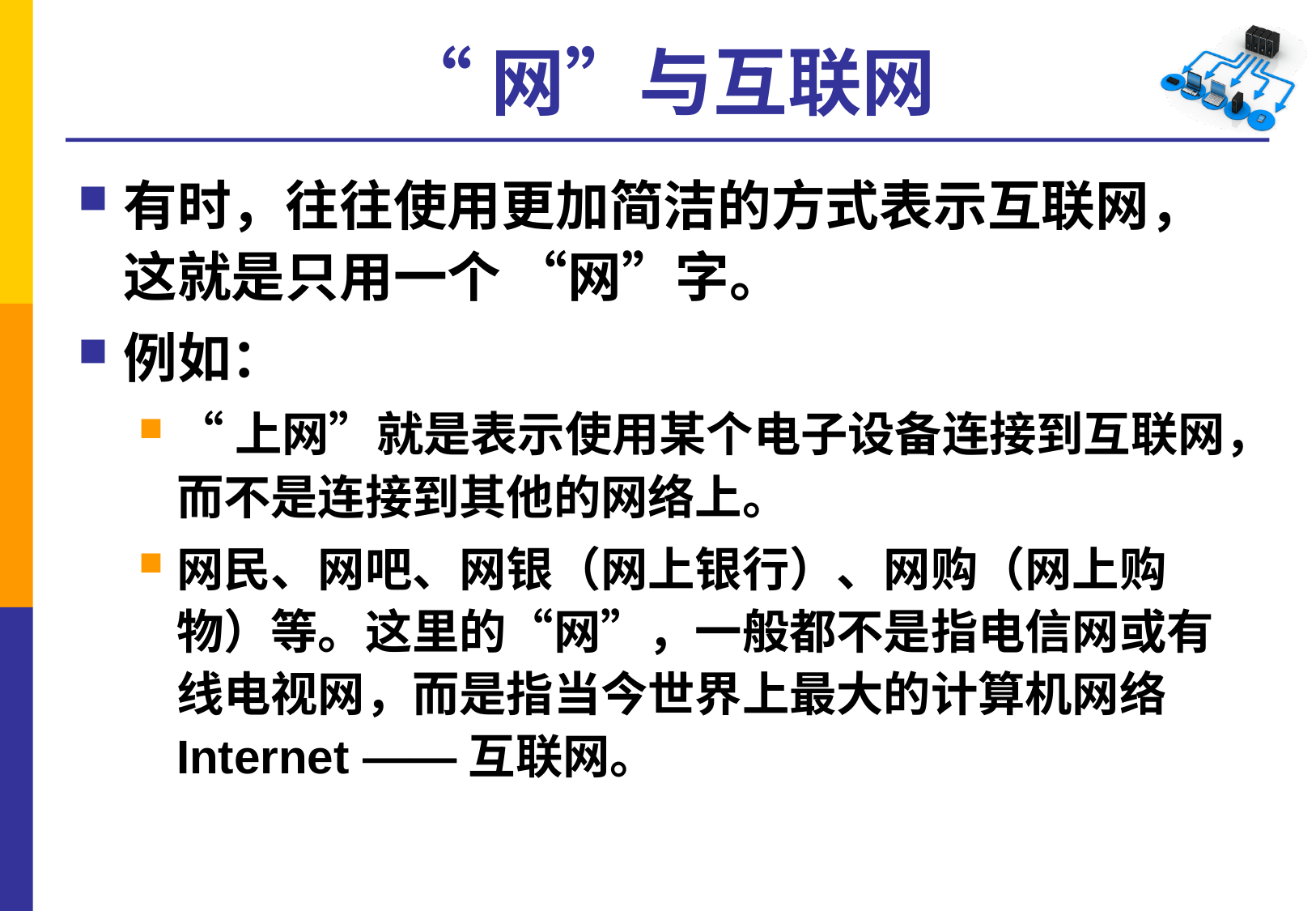

# “网”与互联网
有时，往往使用更加简洁的方式表示互联网，这就是只用一个 “网”字。
例如：
“上网”就是表示使用某个电子设备连接到互联网，而不是连接到其他的网络上。
网民、网吧、网银（网上银行）、网购（网上购物）等。这里的“网”，一般都不是指电信网或有线电视网，而是指当今世界上最大的计算机网络 Internet ——互联网。